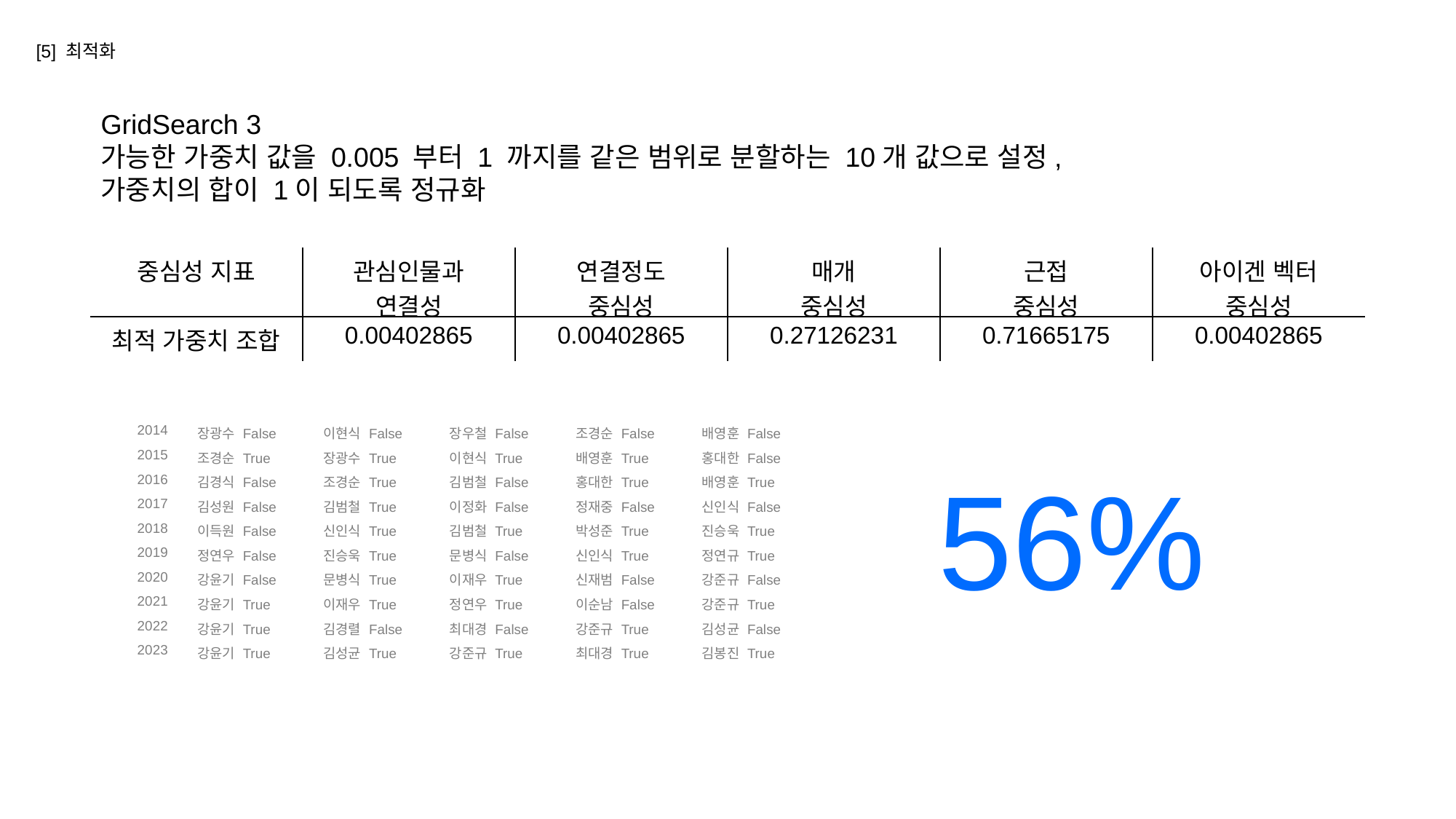

[5] 최적화
GridSearch 3
가능한 가중치 값을 0.005 부터 1 까지를 같은 범위로 분할하는 10개 값으로 설정,
가중치의 합이 1이 되도록 정규화
| 중심성 지표 | 관심인물과 연결성 | 연결정도 중심성 | 매개 중심성 | 근접 중심성 | 아이겐 벡터 중심성 |
| --- | --- | --- | --- | --- | --- |
| 최적 가중치 조합 | 0.00402865 | 0.00402865 | 0.27126231 | 0.71665175 | 0.00402865 |
| 2014 | 장광수 False | 이현식 False | 장우철 False | 조경순 False | 배영훈 False |
| --- | --- | --- | --- | --- | --- |
| 2015 | 조경순 True | 장광수 True | 이현식 True | 배영훈 True | 홍대한 False |
| 2016 | 김경식 False | 조경순 True | 김범철 False | 홍대한 True | 배영훈 True |
| 2017 | 김성원 False | 김범철 True | 이정화 False | 정재중 False | 신인식 False |
| 2018 | 이득원 False | 신인식 True | 김범철 True | 박성준 True | 진승욱 True |
| 2019 | 정연우 False | 진승욱 True | 문병식 False | 신인식 True | 정연규 True |
| 2020 | 강윤기 False | 문병식 True | 이재우 True | 신재범 False | 강준규 False |
| 2021 | 강윤기 True | 이재우 True | 정연우 True | 이순남 False | 강준규 True |
| 2022 | 강윤기 True | 김경렬 False | 최대경 False | 강준규 True | 김성균 False |
| 2023 | 강윤기 True | 김성균 True | 강준규 True | 최대경 True | 김봉진 True |
56%